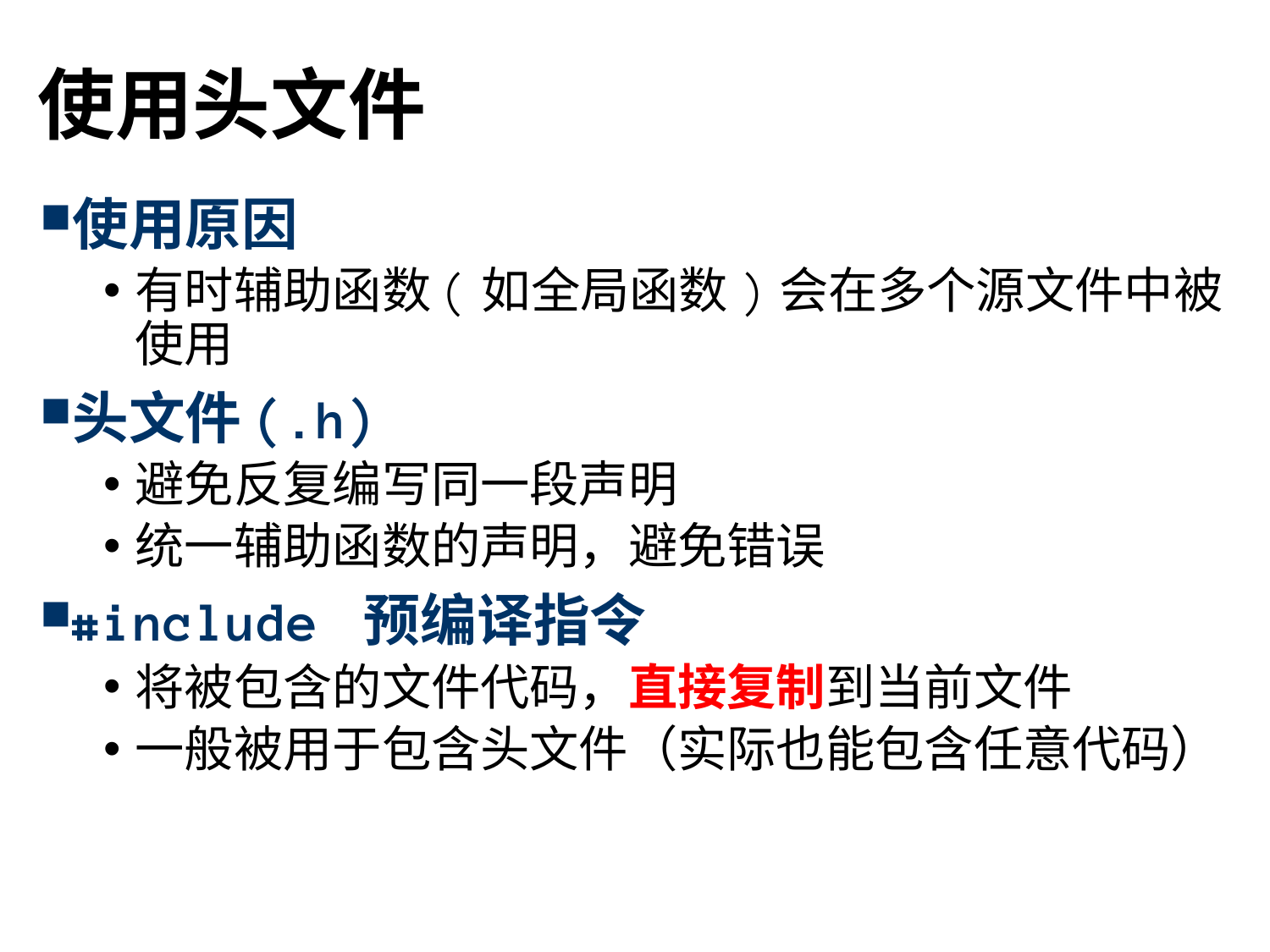

# 使用头文件
使用原因
有时辅助函数(如全局函数)会在多个源文件中被使用
头文件(.h)
避免反复编写同一段声明
统一辅助函数的声明，避免错误
#include 预编译指令
将被包含的文件代码，直接复制到当前文件
一般被用于包含头文件（实际也能包含任意代码）
17